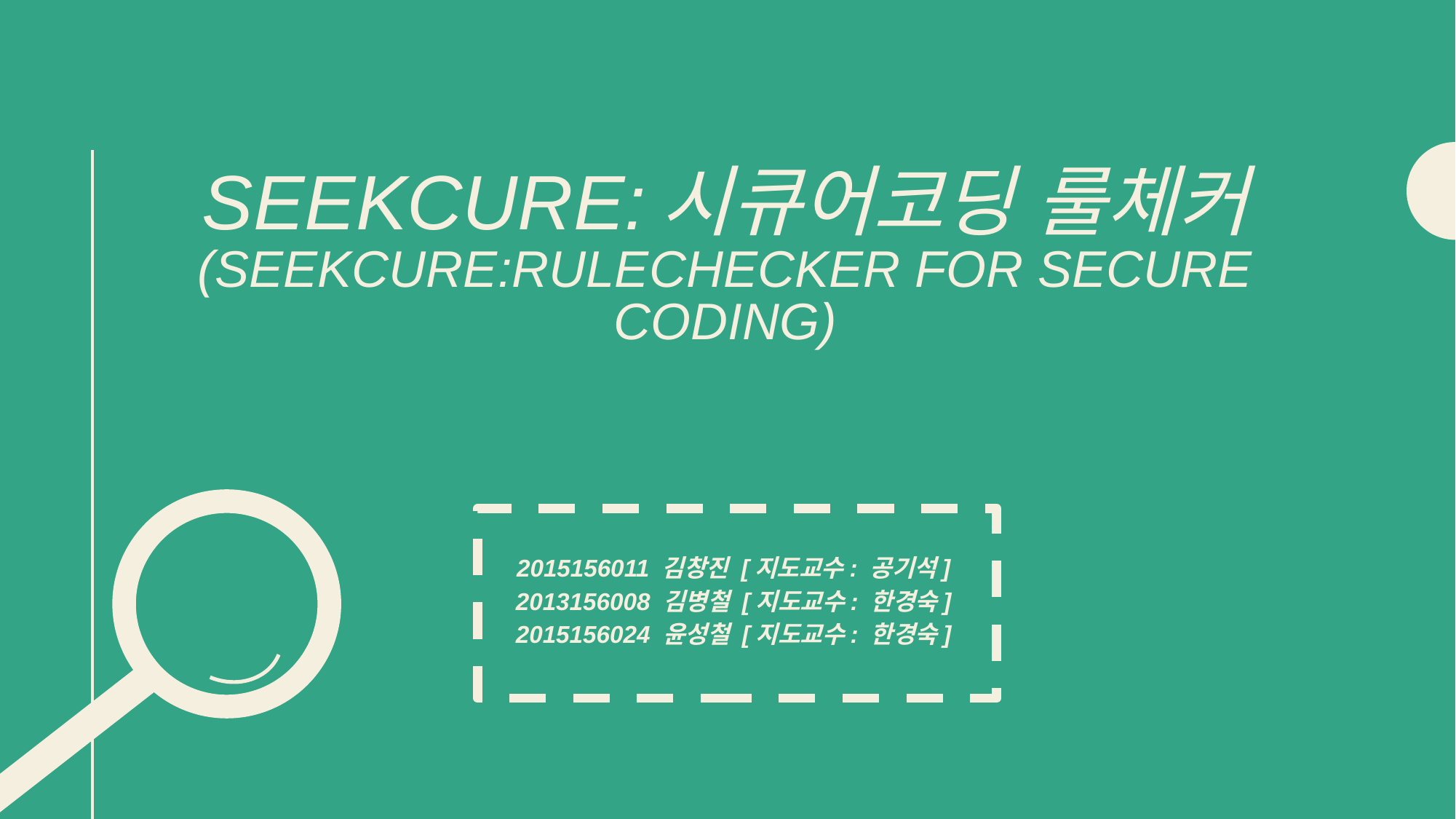

# SEEKCURE:시큐어코딩 룰체커 (SEEKCURE:rulechecker for secure coding)

2015156011 김창진 [지도교수: 공기석]
2013156008 김병철 [지도교수: 한경숙]
2015156024 윤성철 [지도교수: 한경숙]